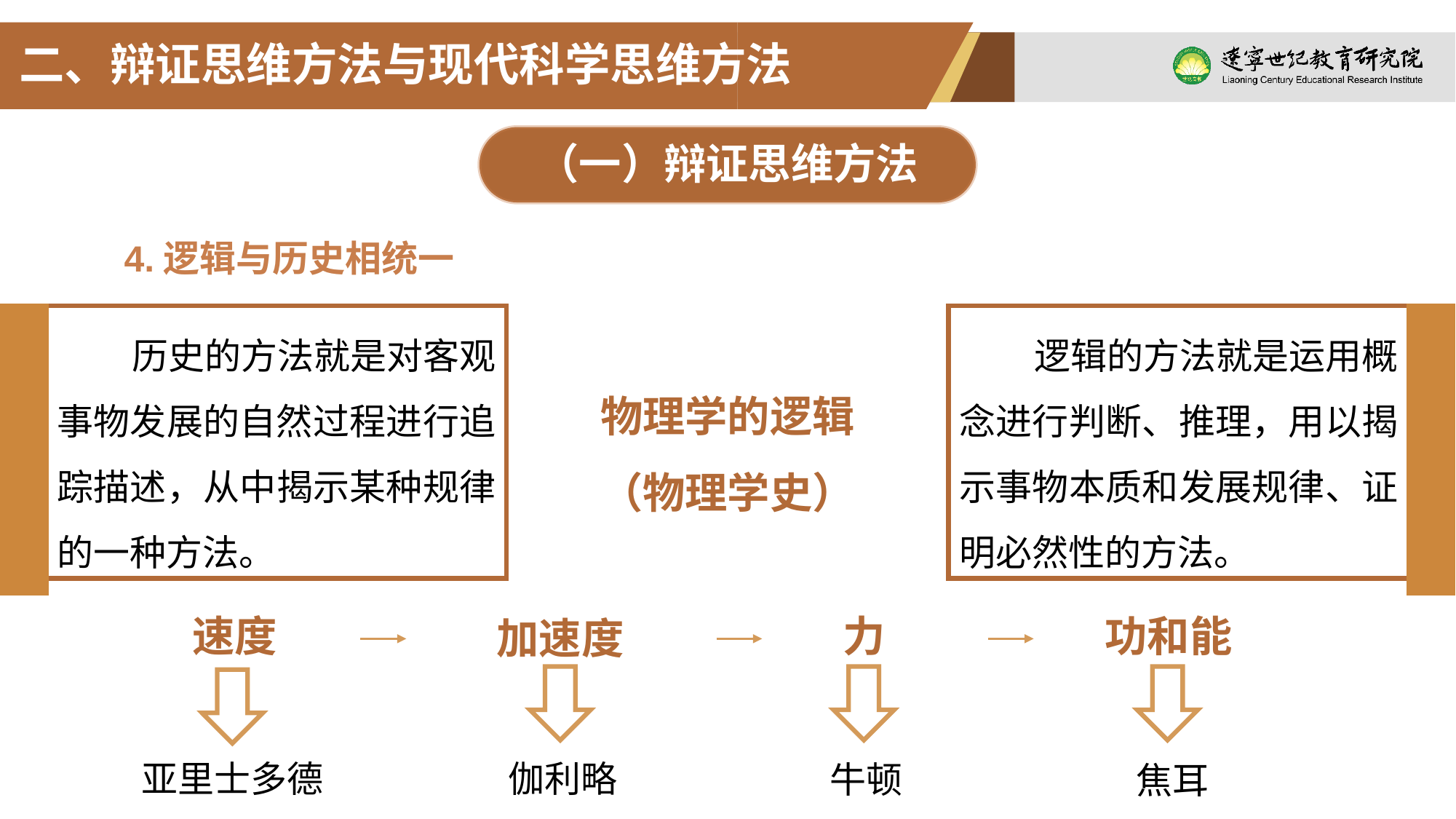

二、辩证思维方法与现代科学思维方法
（一）辩证思维方法
4.逻辑与历史相统一

历史的方法就是对客观事物发展的自然过程进行追踪描述，从中揭示某种规律的一种方法。
逻辑的方法就是运用概念进行判断、推理，用以揭示事物本质和发展规律、证明必然性的方法。

物理学的逻辑
（物理学史）
功和能
速度
力
加速度

亚里士多德
伽利略
牛顿
焦耳